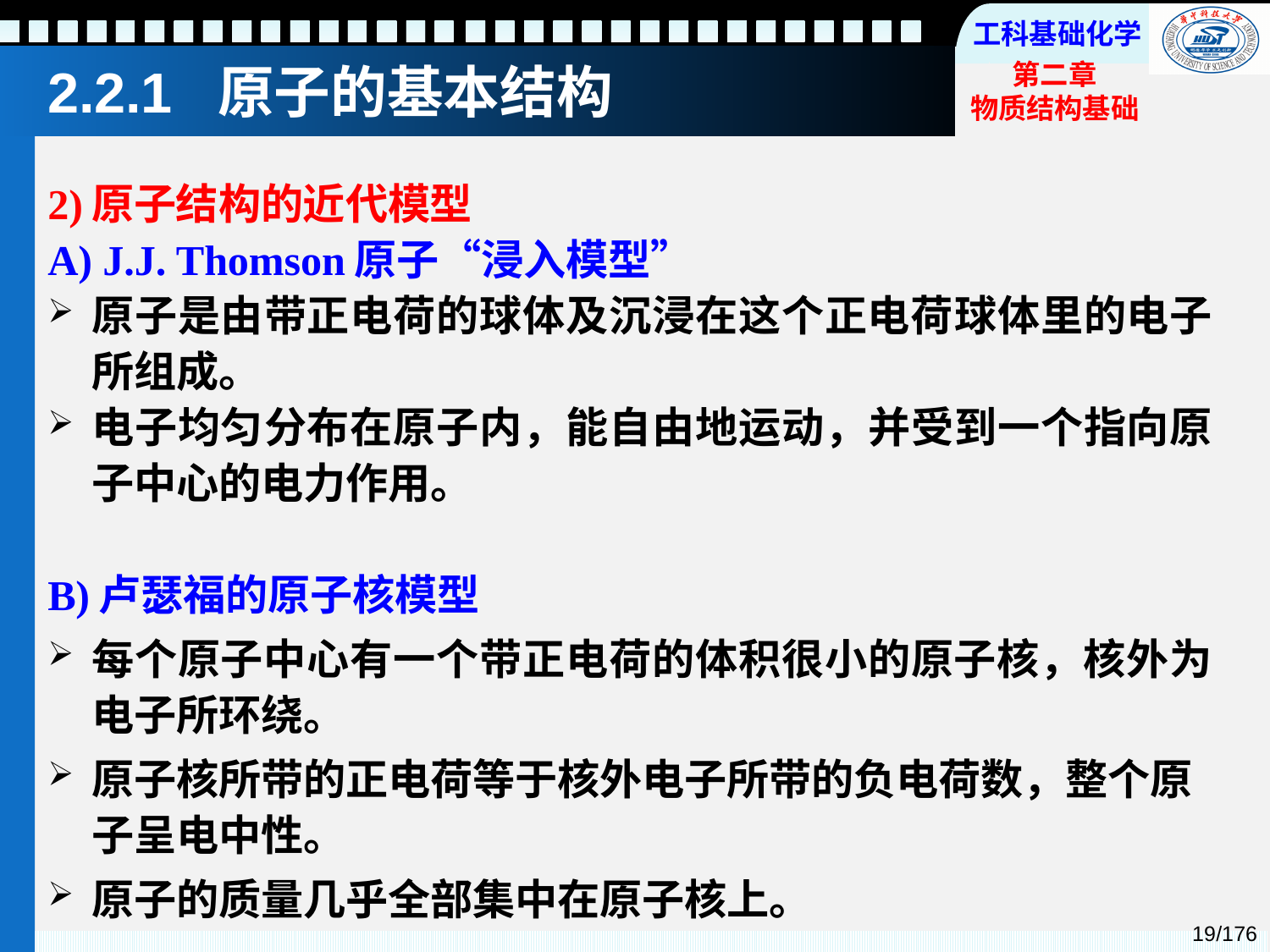

# 2.2.1  原子的基本结构
2)原子结构的近代模型
A) J.J. Thomson原子“浸入模型”
原子是由带正电荷的球体及沉浸在这个正电荷球体里的电子所组成。
电子均匀分布在原子内，能自由地运动，并受到一个指向原子中心的电力作用。

B)卢瑟福的原子核模型
每个原子中心有一个带正电荷的体积很小的原子核，核外为电子所环绕。
原子核所带的正电荷等于核外电子所带的负电荷数，整个原子呈电中性。
原子的质量几乎全部集中在原子核上。